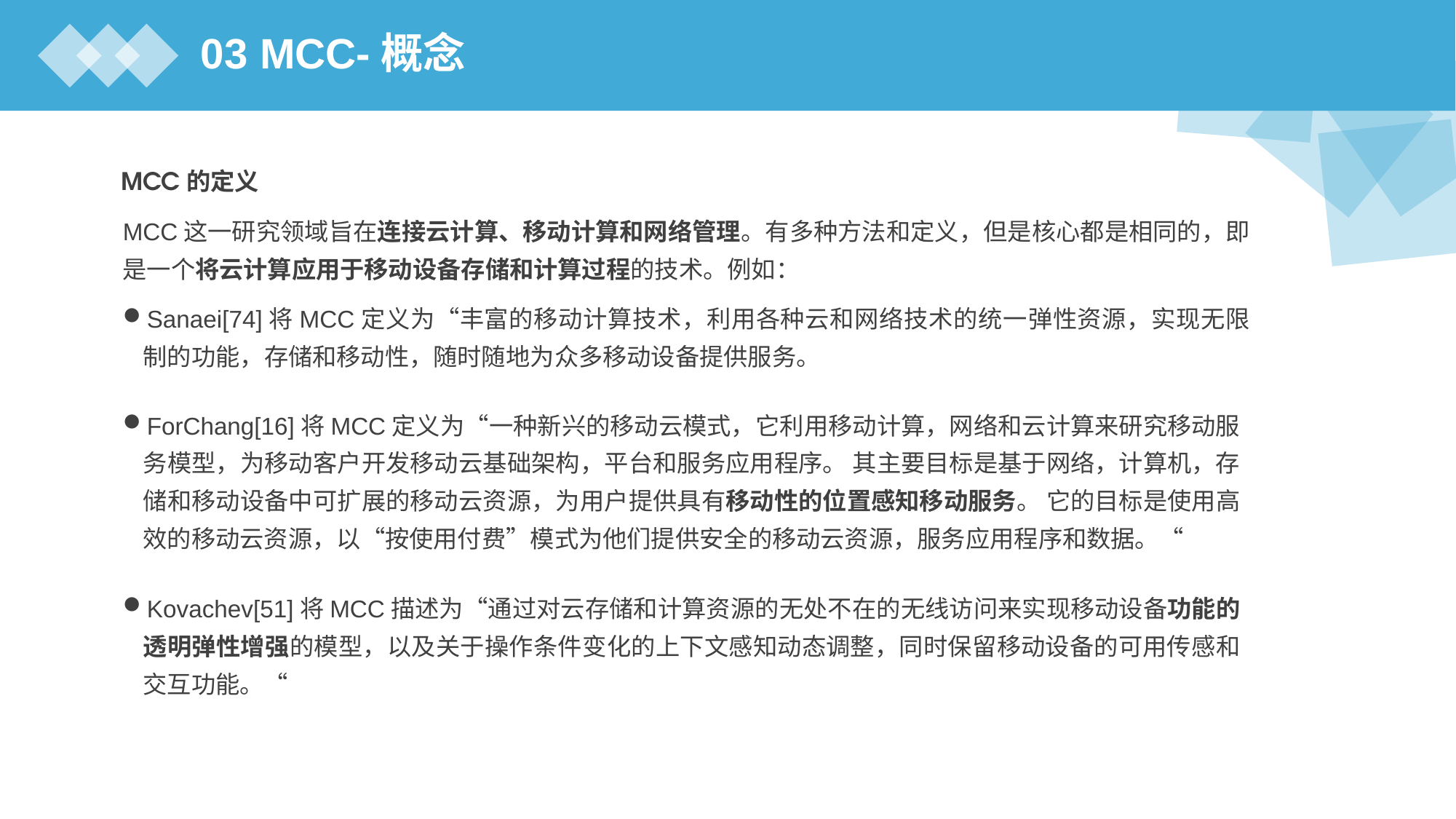

03 MCC-概念
MCC的定义
MCC这一研究领域旨在连接云计算、移动计算和网络管理。有多种方法和定义，但是核心都是相同的，即是一个将云计算应用于移动设备存储和计算过程的技术。例如：
Sanaei[74]将MCC定义为“丰富的移动计算技术，利用各种云和网络技术的统一弹性资源，实现无限制的功能，存储和移动性，随时随地为众多移动设备提供服务。
ForChang[16]将MCC定义为“一种新兴的移动云模式，它利用移动计算，网络和云计算来研究移动服务模型，为移动客户开发移动云基础架构，平台和服务应用程序。 其主要目标是基于网络，计算机，存储和移动设备中可扩展的移动云资源，为用户提供具有移动性的位置感知移动服务。 它的目标是使用高效的移动云资源，以“按使用付费”模式为他们提供安全的移动云资源，服务应用程序和数据。“
Kovachev[51]将MCC描述为“通过对云存储和计算资源的无处不在的无线访问来实现移动设备功能的透明弹性增强的模型，以及关于操作条件变化的上下文感知动态调整，同时保留移动设备的可用传感和交互功能。“